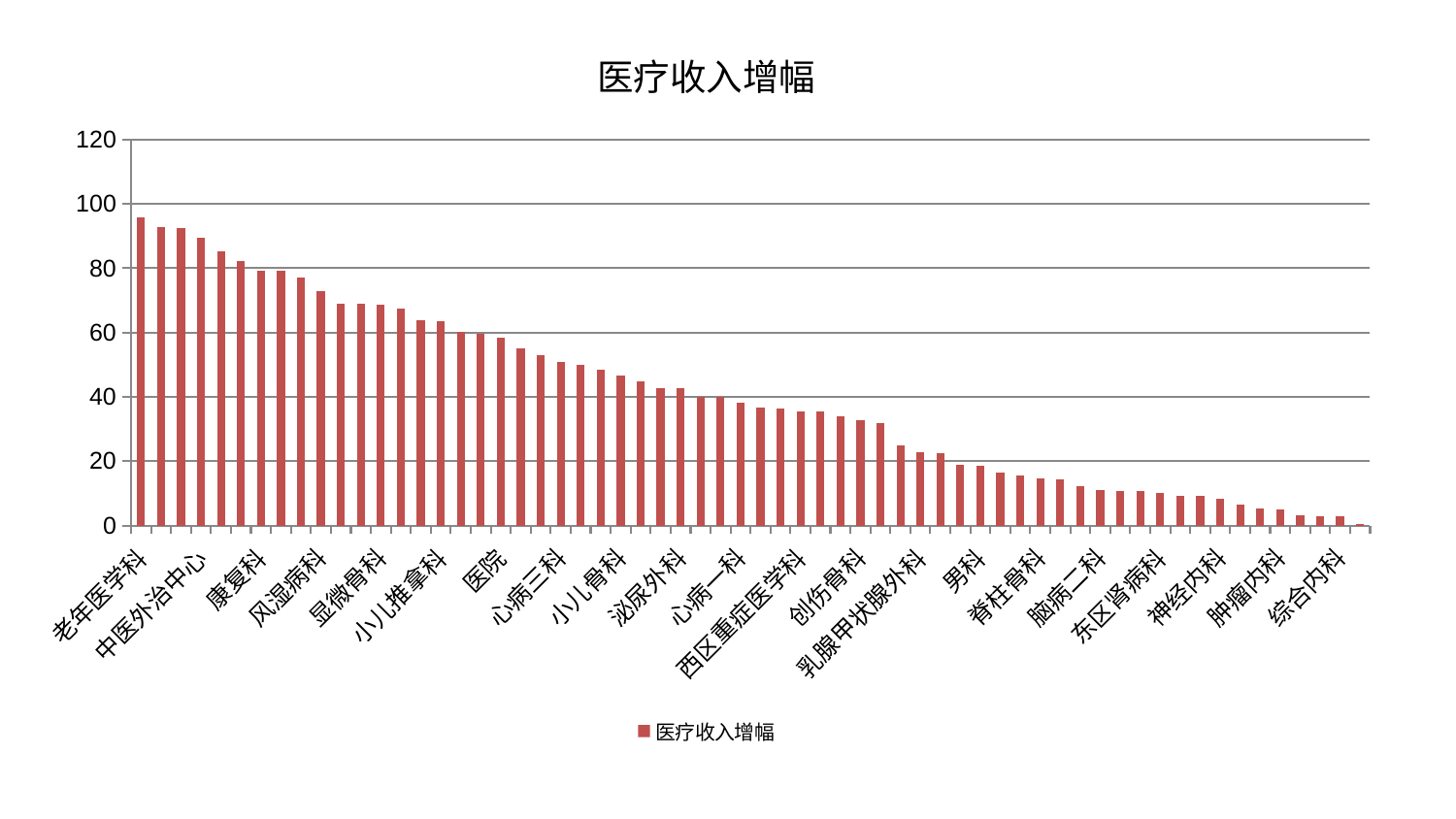

### Chart: 医疗收入增幅

| Category | 医疗收入增幅 |
|---|---|
| 老年医学科 | 95.81200568633275 |
| 血液科 | 92.81108383018577 |
| 美容皮肤科 | 92.47114216723492 |
| 中医外治中心 | 89.3592963226814 |
| 口腔科 | 85.351922258299 |
| 关节骨科 | 82.28316239494025 |
| 康复科 | 79.36184319825247 |
| 妇科 | 79.35923480195947 |
| 身心医学科 | 77.15554487554077 |
| 风湿病科 | 72.94341975105945 |
| 消化内科 | 69.00194078879215 |
| 肾病科 | 68.90144222864146 |
| 显微骨科 | 68.57056134977455 |
| 产科 | 67.48027919412579 |
| 脑病一科 | 63.716976328645394 |
| 小儿推拿科 | 63.50637408816666 |
| 肝病科 | 60.09602360973838 |
| 胸外科 | 59.50651369364153 |
| 医院 | 58.42842932428924 |
| 脾胃病科 | 55.20464276086867 |
| 运动损伤骨科 | 52.943440820868304 |
| 心病三科 | 50.74288127900228 |
| 治未病中心 | 50.026478555365905 |
| 儿科 | 48.42607775468986 |
| 小儿骨科 | 46.62014224288584 |
| 心血管内科 | 44.95982672164085 |
| 重症医学科 | 42.80213294315367 |
| 泌尿外科 | 42.555841265553276 |
| 脑病三科 | 40.096231586707496 |
| 微创骨科 | 40.00723753841804 |
| 心病一科 | 38.27090144165793 |
| 周围血管科 | 36.63772393483096 |
| 骨科 | 36.36783160690176 |
| 西区重症医学科 | 35.53762906591913 |
| 内分泌科 | 35.4363688287034 |
| 中医经典科 | 33.81610366233474 |
| 创伤骨科 | 32.68133149840659 |
| 皮肤科 | 31.781463051849368 |
| 呼吸内科 | 24.948347802987712 |
| 乳腺甲状腺外科 | 22.65674145848844 |
| 耳鼻喉科 | 22.50206362951872 |
| 神经外科 | 18.920694983253416 |
| 男科 | 18.488046757782172 |
| 肾脏内科 | 16.3251461613773 |
| 妇二科 | 15.499409381771523 |
| 脊柱骨科 | 14.619138090771667 |
| 肝胆外科 | 14.374653145102556 |
| 东区重症医学科 | 12.073835107100006 |
| 脑病二科 | 11.119260472106252 |
| 针灸科 | 10.820754711685465 |
| 心病二科 | 10.772074293111755 |
| 东区肾病科 | 10.212335294658526 |
| 心病四科 | 9.295831956041445 |
| 眼科 | 9.28647126315514 |
| 神经内科 | 8.364558284255551 |
| 肛肠科 | 6.575479779882976 |
| 妇科妇二科合并 | 5.258265566123321 |
| 肿瘤内科 | 5.094343641284271 |
| 推拿科 | 3.094205850007792 |
| 脾胃科消化科合并 | 2.912002952650039 |
| 综合内科 | 2.8885521393262614 |
| 普通外科 | 0.4652851322992868 |
90